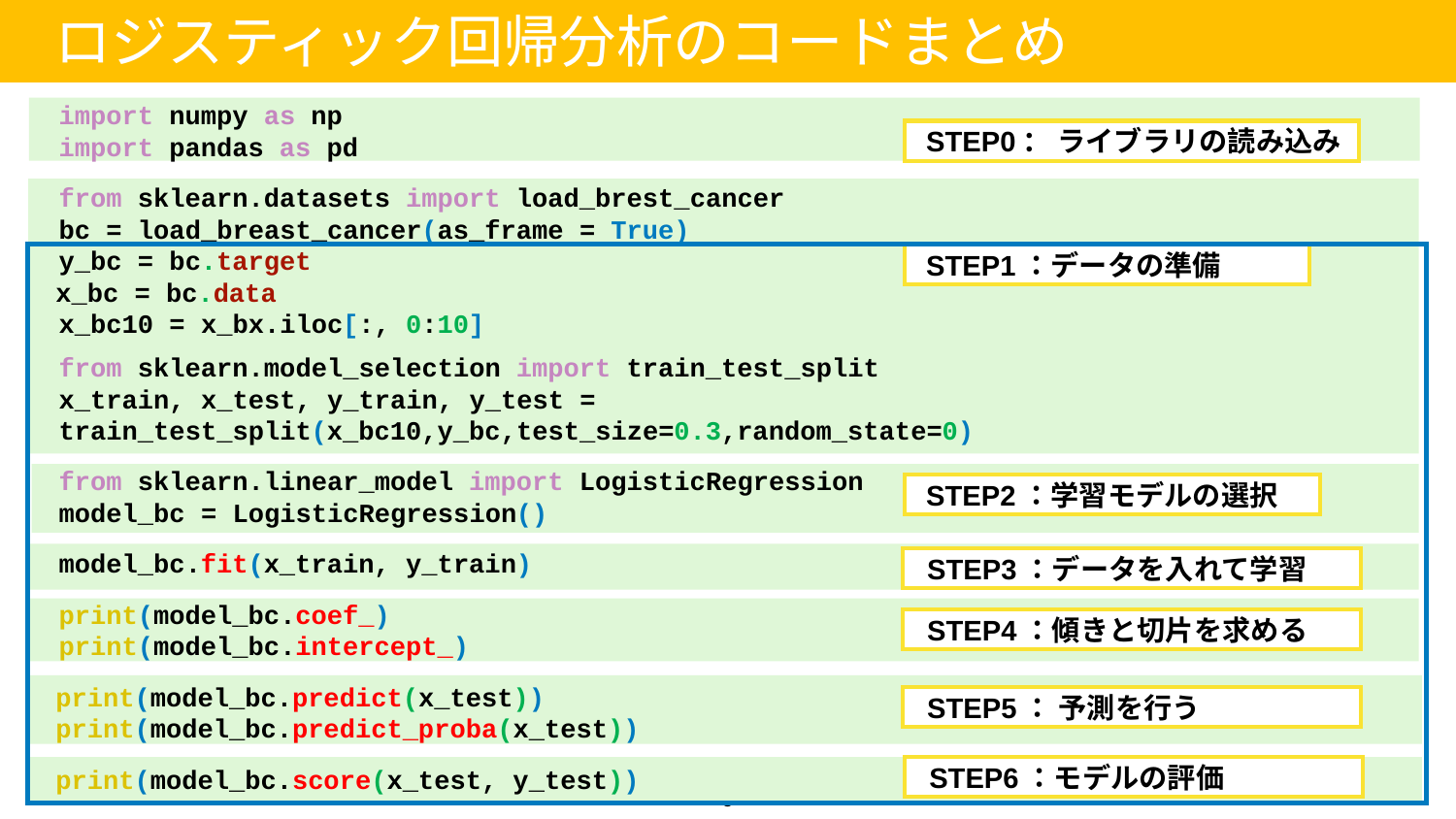

ロジスティック回帰分析のコードまとめ
import numpy as np
import pandas as pd

from sklearn.datasets import load_brest_cancer
bc = load_breast_cancer(as_frame = True)
y_bc = bc.target
x_bc = bc.data
x_bc10 = x_bx.iloc[:, 0:10]

from sklearn.model_selection import train_test_split
x_train, x_test, y_train, y_test = train_test_split(x_bc10,y_bc,test_size=0.3,random_state=0)

from sklearn.linear_model import LogisticRegression
model_bc = LogisticRegression()

model_bc.fit(x_train, y_train)

print(model_bc.coef_)
print(model_bc.intercept_)

print(model_bc.predict(x_test))
print(model_bc.predict_proba(x_test))

print(model_bc.score(x_test, y_test))

STEP0： ライブラリの読み込み

STEP1：データの準備

STEP2：学習モデルの選択

STEP3：データを入れて学習

STEP4：傾きと切片を求める

STEP5： 予測を行う
STEP6：モデルの評価

3